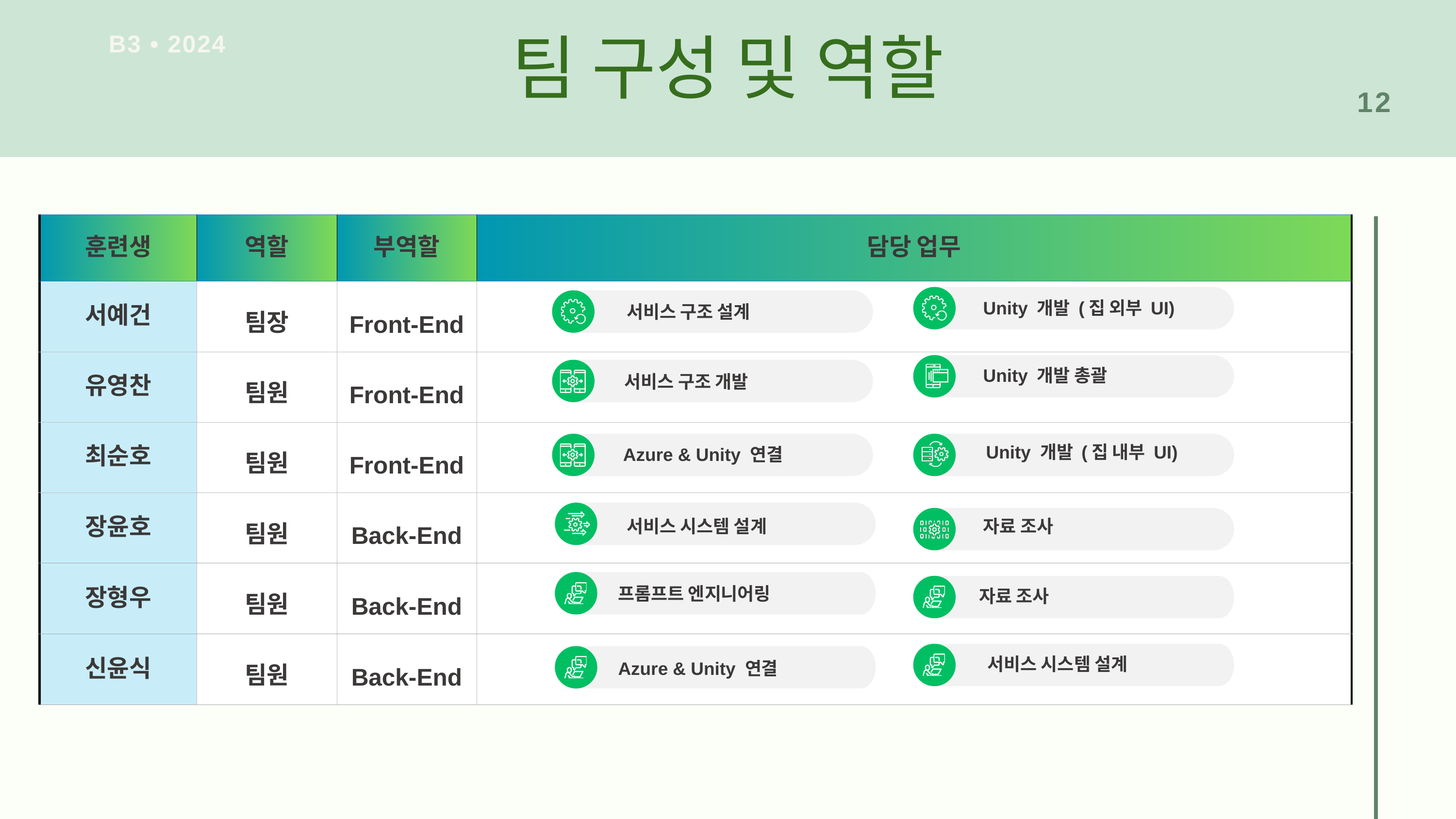

팀 구성 및 역할
B3 • 2024
12

| 훈련생 | 역할 | 부역할 | 담당 업무 |
| --- | --- | --- | --- |
| 서예건 | 팀장 | Front-End |  |
| 유영찬 | 팀원 | Front-End |  |
| 최순호 | 팀원 | Front-End |  |
| 장윤호 | 팀원 | Back-End |  |
| 장형우 | 팀원 | Back-End |  |
| 신윤식 | 팀원 | Back-End |  |

Unity 개발 (집 외부 UI)
 서비스 구조 설계

Unity 개발 총괄

서비스 구조 개발

Unity 개발 (집 내부 UI)
 Azure & Unity 연결

 서비스 시스템 설계
자료 조사

프롬프트 엔지니어링

자료 조사

 서비스 시스템 설계
Azure & Unity 연결